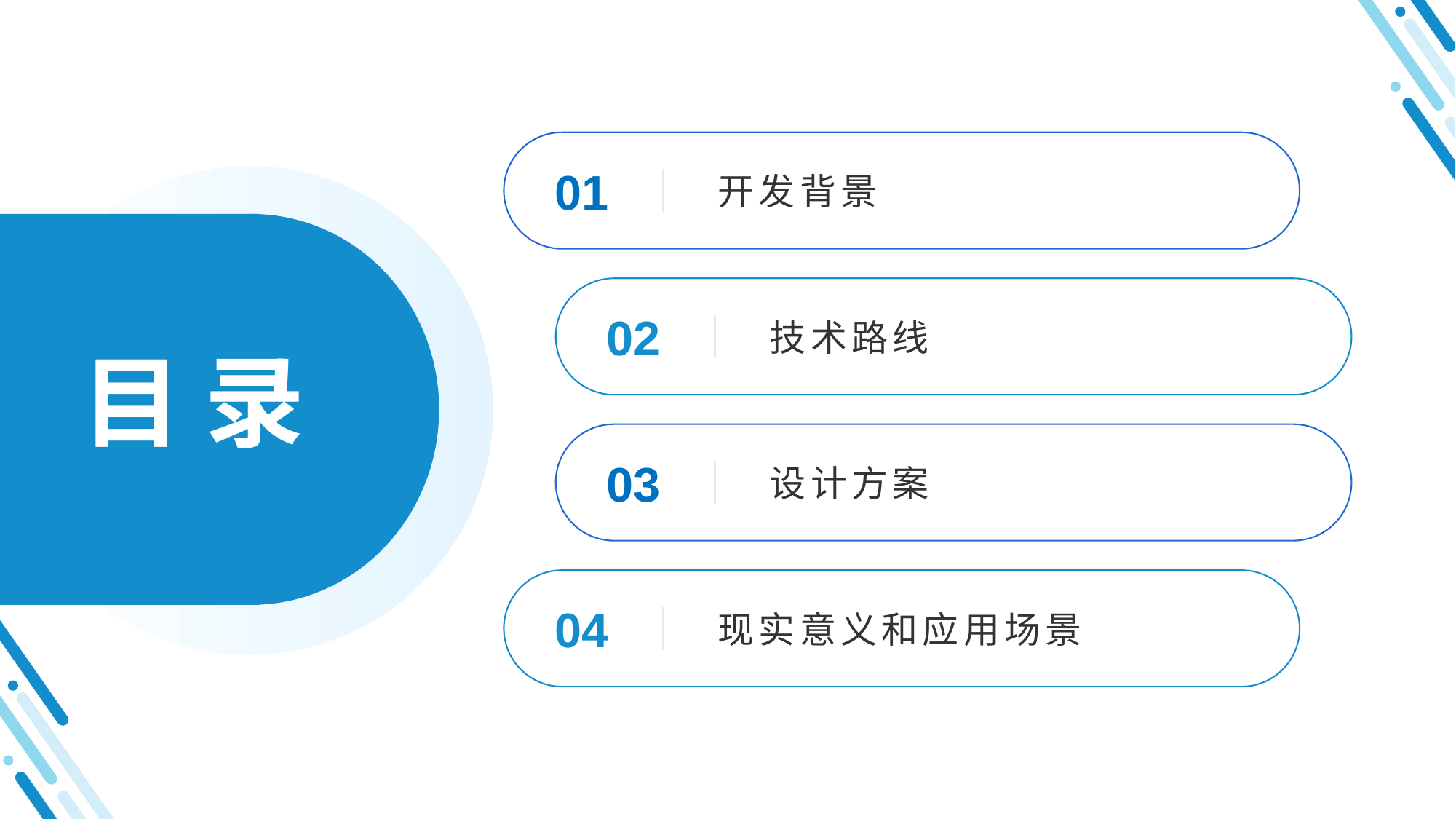

01
开发背景

目录
02
技术路线
目 录

03
设计方案

04
现实意义和应用场景